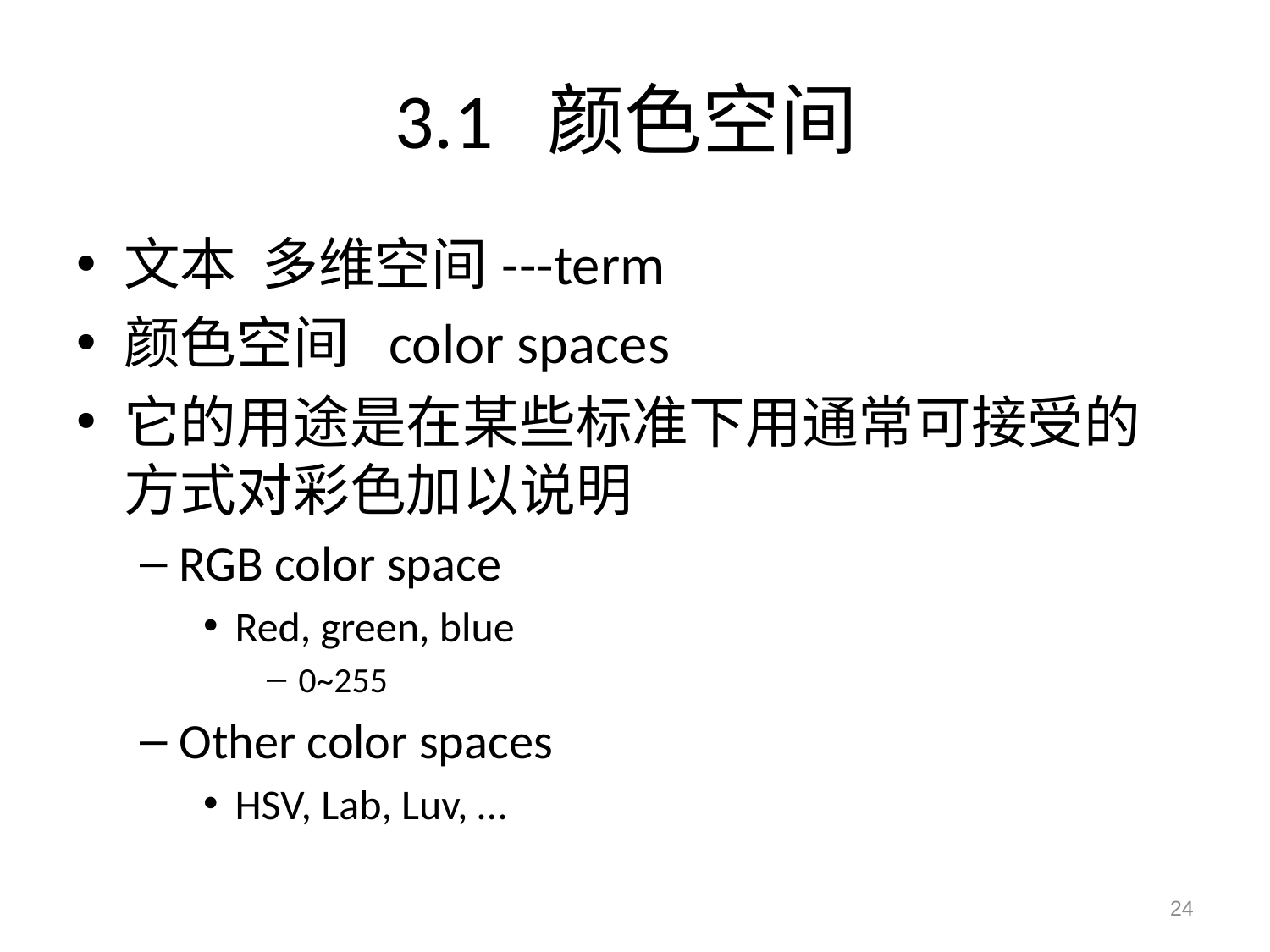

# 3.1  颜色空间
文本  多维空间---term
颜色空间  color spaces
它的用途是在某些标准下用通常可接受的方式对彩色加以说明
RGB color space
Red, green, blue
0~255
Other color spaces
HSV, Lab, Luv, …

24